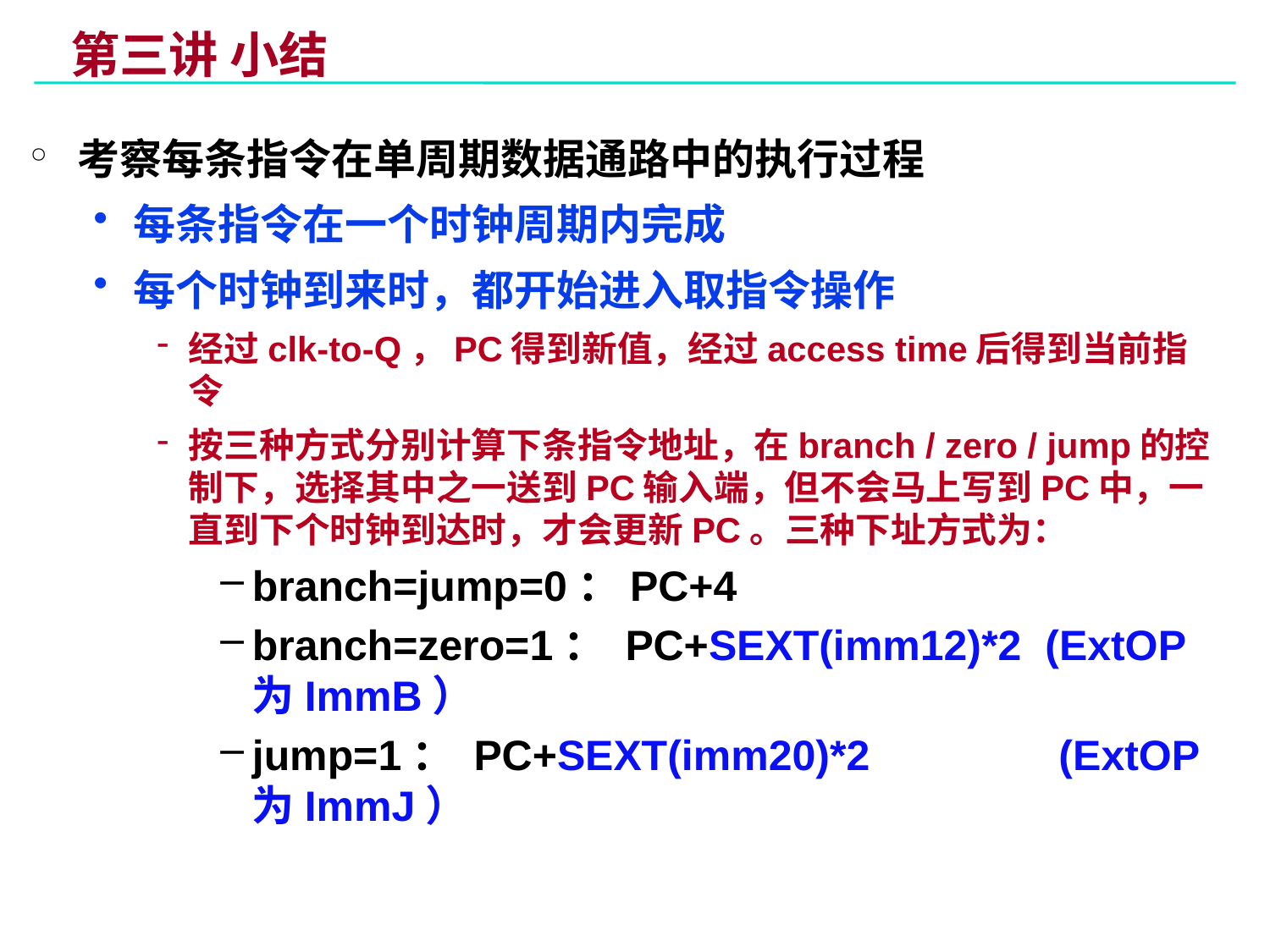

# 第三讲 小结
考察每条指令在单周期数据通路中的执行过程
每条指令在一个时钟周期内完成
每个时钟到来时，都开始进入取指令操作
经过clk-to-Q，PC得到新值，经过access time后得到当前指令
按三种方式分别计算下条指令地址，在branch / zero / jump的控制下，选择其中之一送到PC输入端，但不会马上写到PC中，一直到下个时钟到达时，才会更新PC。三种下址方式为：
branch=jump=0：PC+4
branch=zero=1： PC+SEXT(imm12)*2  (ExtOP为ImmB）
jump=1： PC+SEXT(imm20)*2                (ExtOP为ImmJ）